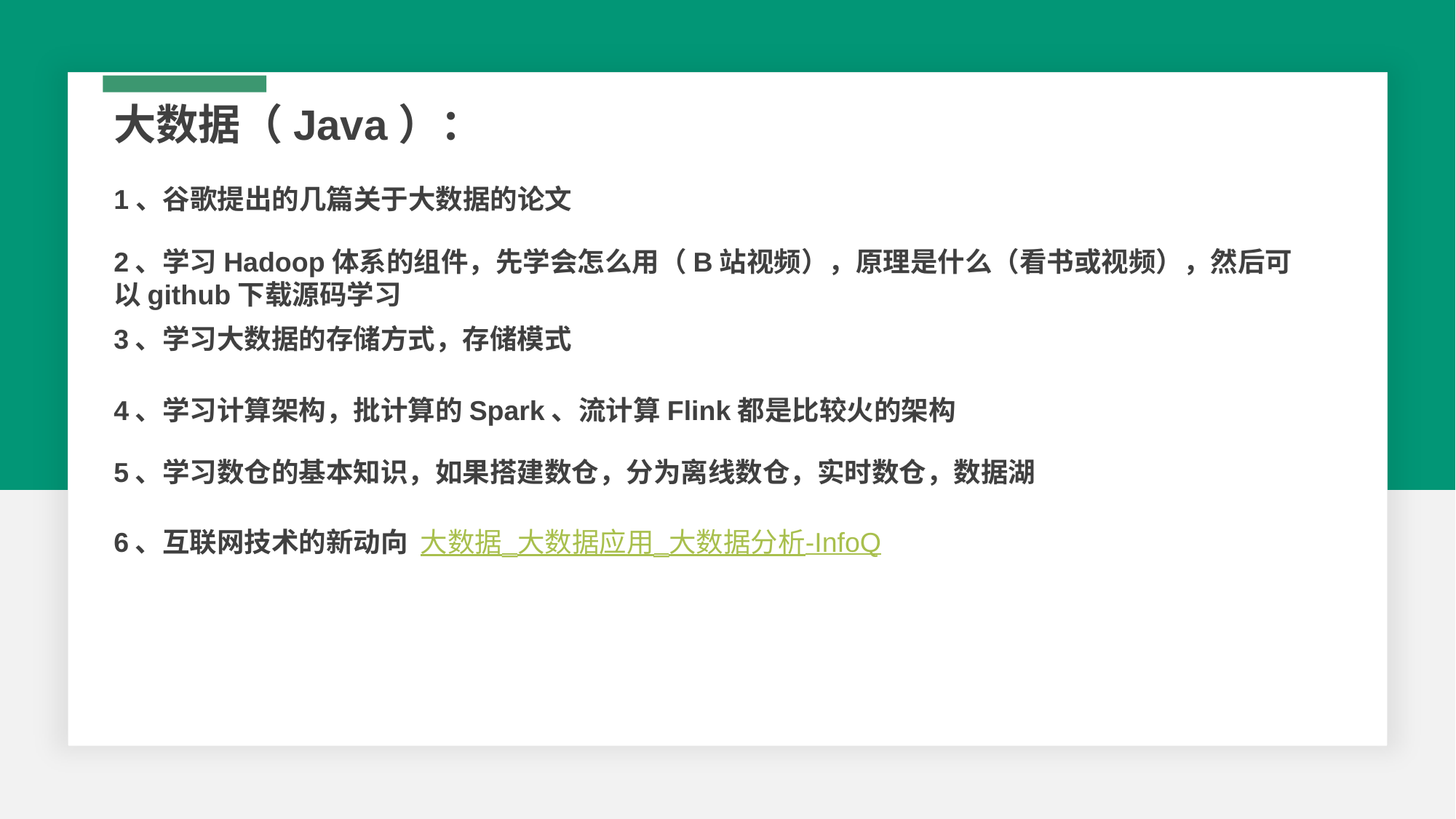

大数据（Java）：
1、谷歌提出的几篇关于大数据的论文
2、学习Hadoop体系的组件，先学会怎么用（B站视频），原理是什么（看书或视频），然后可以github下载源码学习
3、学习大数据的存储方式，存储模式
4、学习计算架构，批计算的Spark、流计算Flink都是比较火的架构
5、学习数仓的基本知识，如果搭建数仓，分为离线数仓，实时数仓，数据湖
6、互联网技术的新动向  大数据_大数据应用_大数据分析-InfoQ